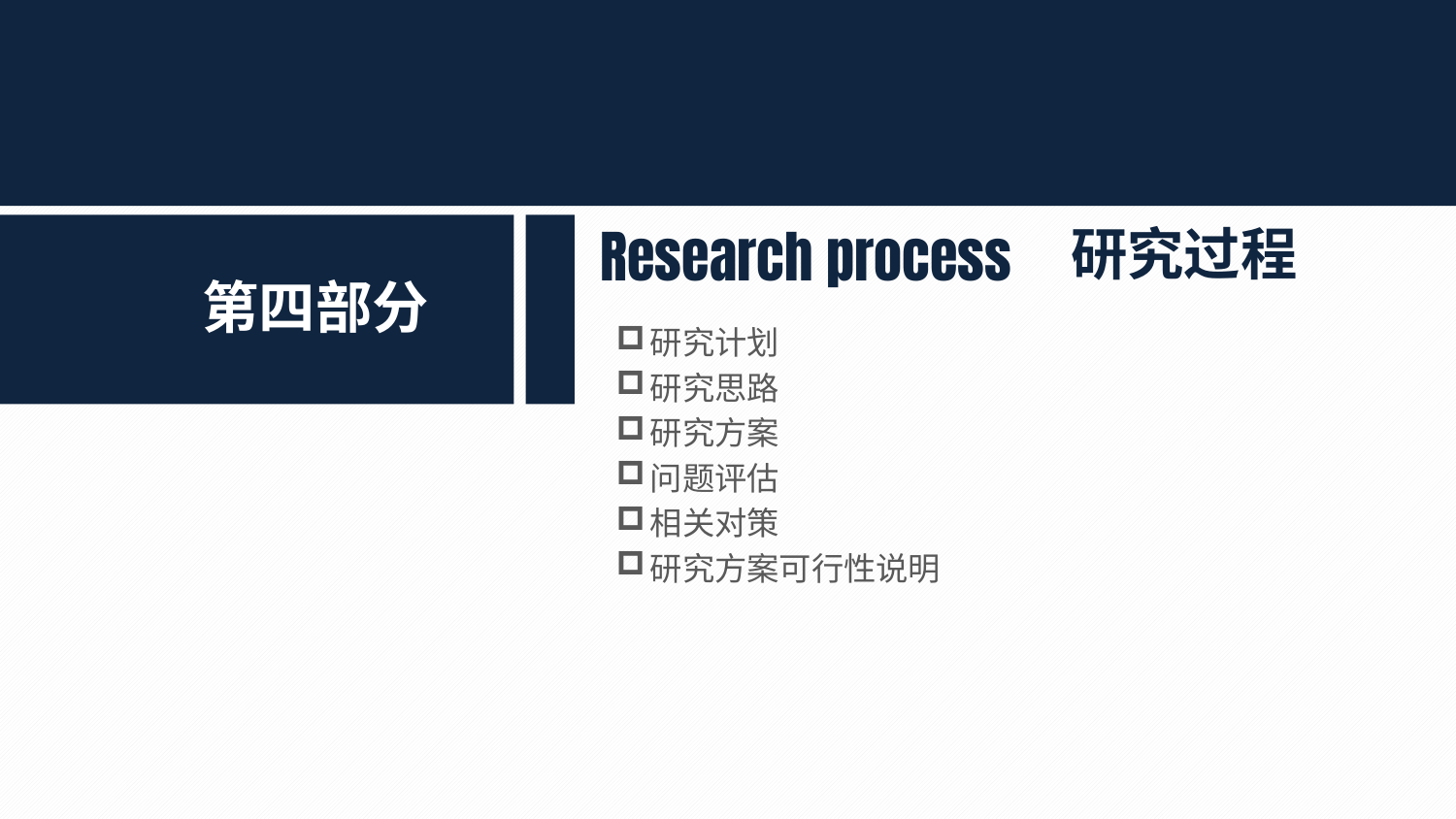

研究过程
Research process
第四部分
研究计划
研究思路
研究方案
问题评估
相关对策
研究方案可行性说明